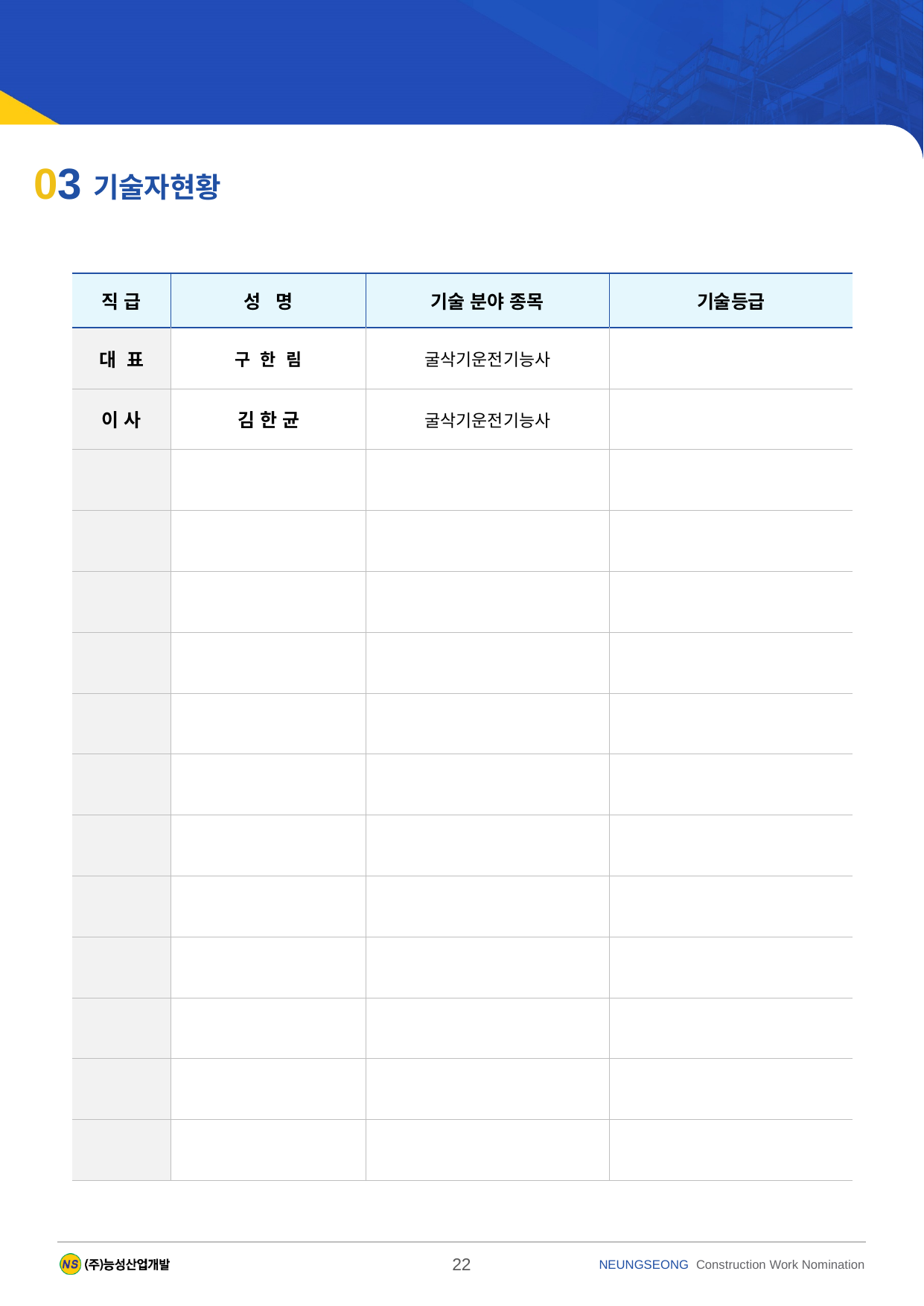

03
기술자현황
| 직 급 | 성 명 | 기술 분야 종목 | 기술등급 |
| --- | --- | --- | --- |
| 대 표 | 구 한 림 | 굴삭기운전기능사 |  |
| 이 사 | 김 한 균 | 굴삭기운전기능사 |  |
|  |  |  |  |
|  |  |  |  |
|  |  |  |  |
|  |  |  |  |
|  |  |  |  |
|  |  |  |  |
|  |  |  |  |
|  |  |  |  |
|  |  |  |  |
|  |  |  |  |
|  |  |  |  |
|  |  |  |  |